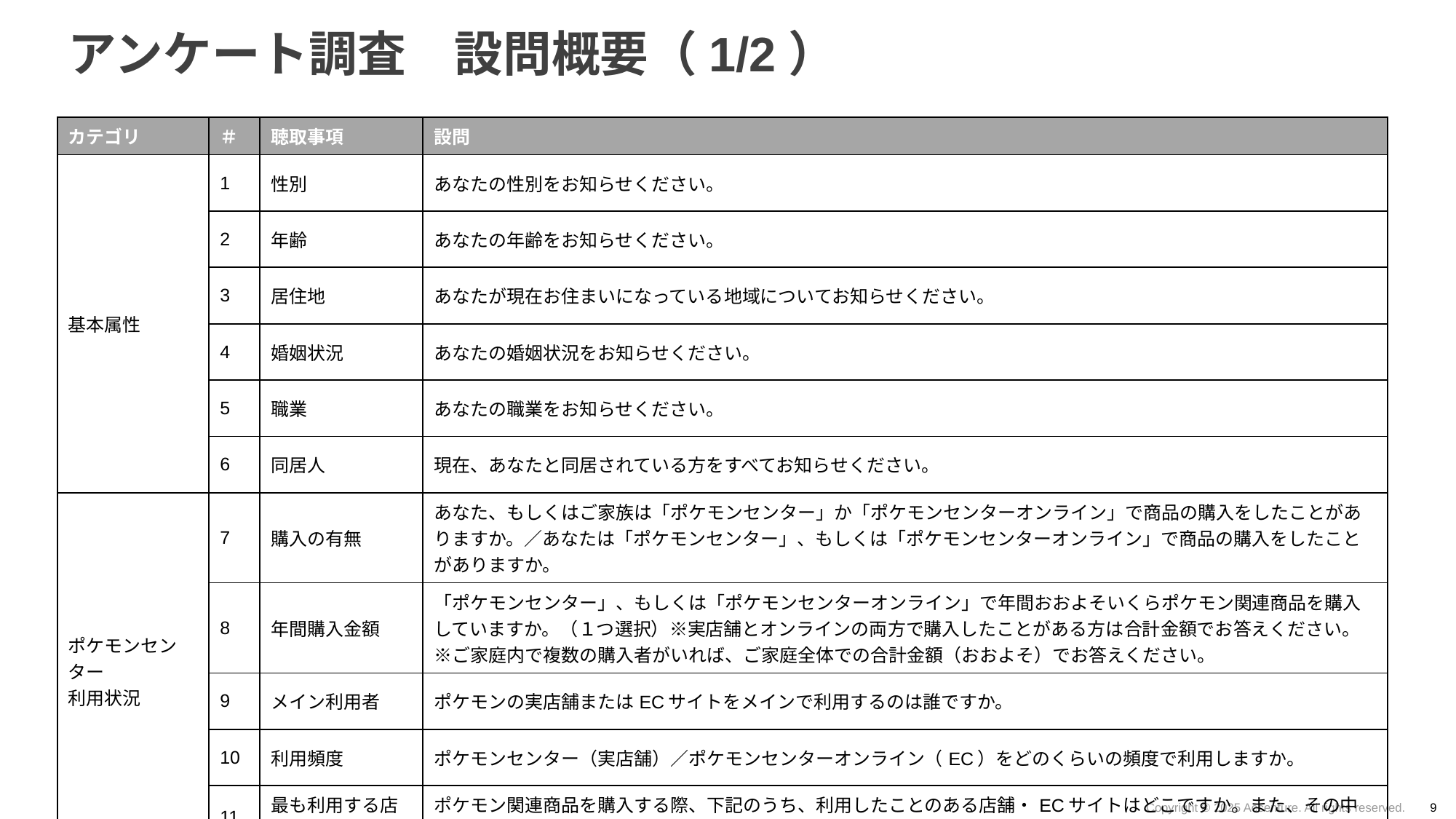

# アンケート調査　設問概要（1/2）
| カテゴリ | ＃ | 聴取事項 | 設問 |
| --- | --- | --- | --- |
| 基本属性 | 1 | 性別 | あなたの性別をお知らせください。 |
|  | 2 | 年齢 | あなたの年齢をお知らせください。 |
|  | 3 | 居住地 | あなたが現在お住まいになっている地域についてお知らせください。 |
|  | 4 | 婚姻状況 | あなたの婚姻状況をお知らせください。 |
|  | 5 | 職業 | あなたの職業をお知らせください。 |
|  | 6 | 同居人 | 現在、あなたと同居されている方をすべてお知らせください。 |
| ポケモンセンター 利用状況 | 7 | 購入の有無 | あなた、もしくはご家族は「ポケモンセンター」か「ポケモンセンターオンライン」で商品の購入をしたことがありますか。／あなたは「ポケモンセンター」、もしくは「ポケモンセンターオンライン」で商品の購入をしたことがありますか。 |
|  | 8 | 年間購入金額 | 「ポケモンセンター」、もしくは「ポケモンセンターオンライン」で年間おおよそいくらポケモン関連商品を購入していますか。（１つ選択）※実店舗とオンラインの両方で購入したことがある方は合計金額でお答えください。※ご家庭内で複数の購入者がいれば、ご家庭全体での合計金額（おおよそ）でお答えください。 |
|  | 9 | メイン利用者 | ポケモンの実店舗またはECサイトをメインで利用するのは誰ですか。 |
|  | 10 | 利用頻度 | ポケモンセンター（実店舗）／ポケモンセンターオンライン（EC）をどのくらいの頻度で利用しますか。 |
|  | 11 | 最も利用する店舗 | ポケモン関連商品を購入する際、下記のうち、利用したことのある店舗・ECサイトはどこですか。また、その中でも最もよく利用する店舗・ECサイトはどこですか。 |